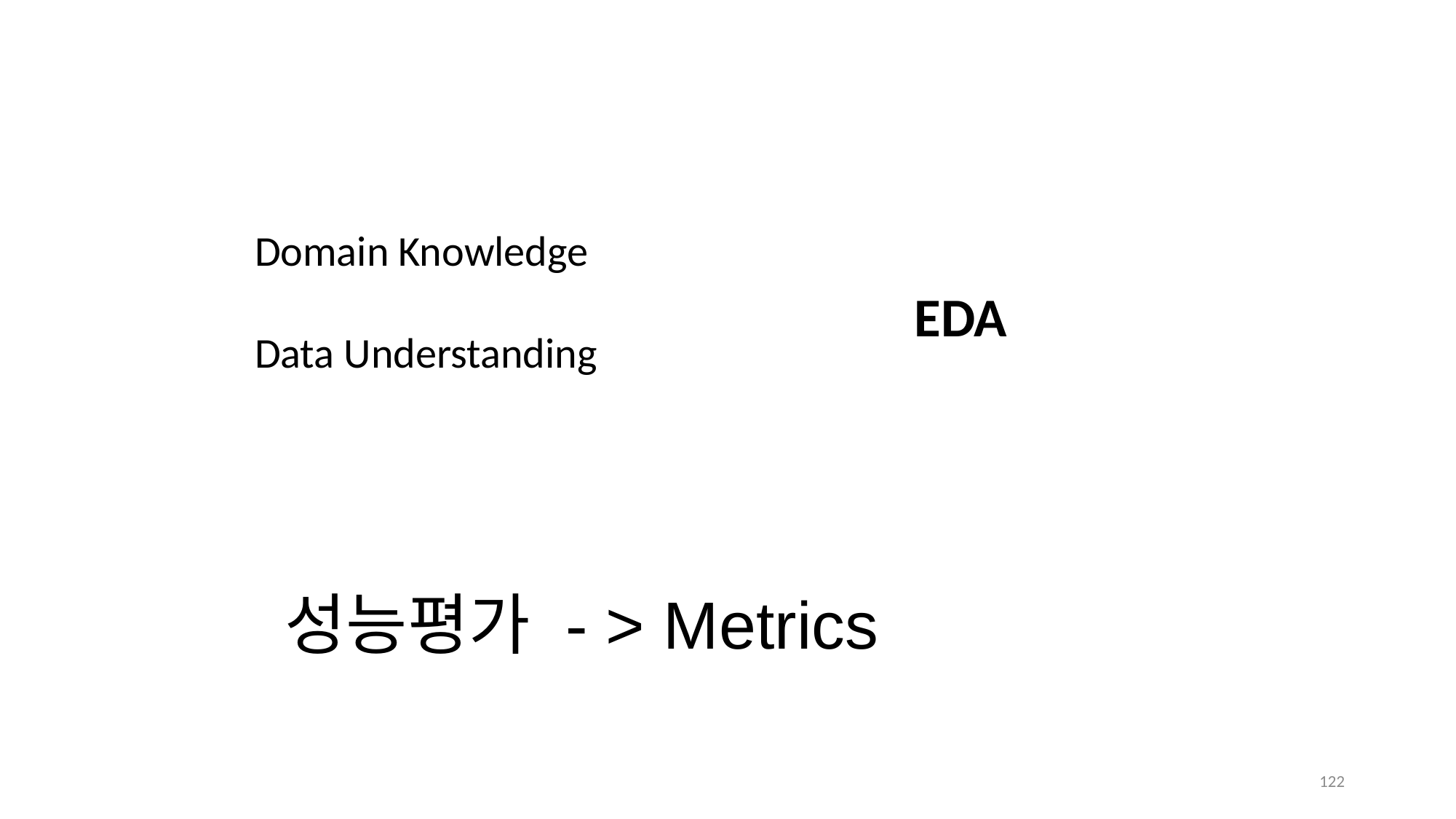

Domain Knowledge

Data Understanding
EDA
성능평가 - > Metrics
122